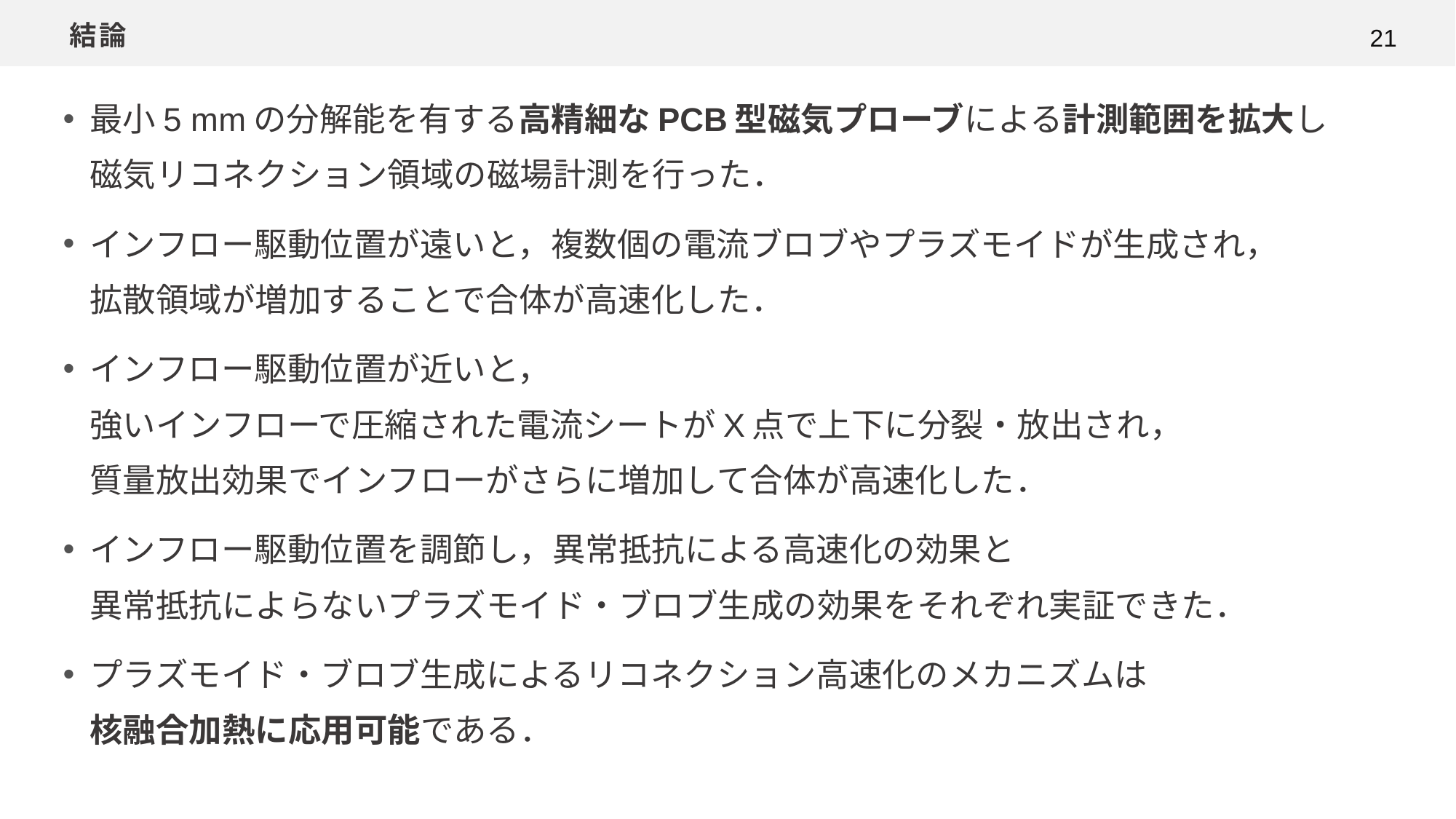

# 結論
21
最小5 mmの分解能を有する高精細なPCB型磁気プローブによる計測範囲を拡大し
磁気リコネクション領域の磁場計測を行った．
インフロー駆動位置が遠いと，複数個の電流ブロブやプラズモイドが生成され，
拡散領域が増加することで合体が高速化した．
インフロー駆動位置が近いと，
強いインフローで圧縮された電流シートがX点で上下に分裂・放出され，
質量放出効果でインフローがさらに増加して合体が高速化した．
インフロー駆動位置を調節し，異常抵抗による高速化の効果と
異常抵抗によらないプラズモイド・ブロブ生成の効果をそれぞれ実証できた．
プラズモイド・ブロブ生成によるリコネクション高速化のメカニズムは
核融合加熱に応用可能である．